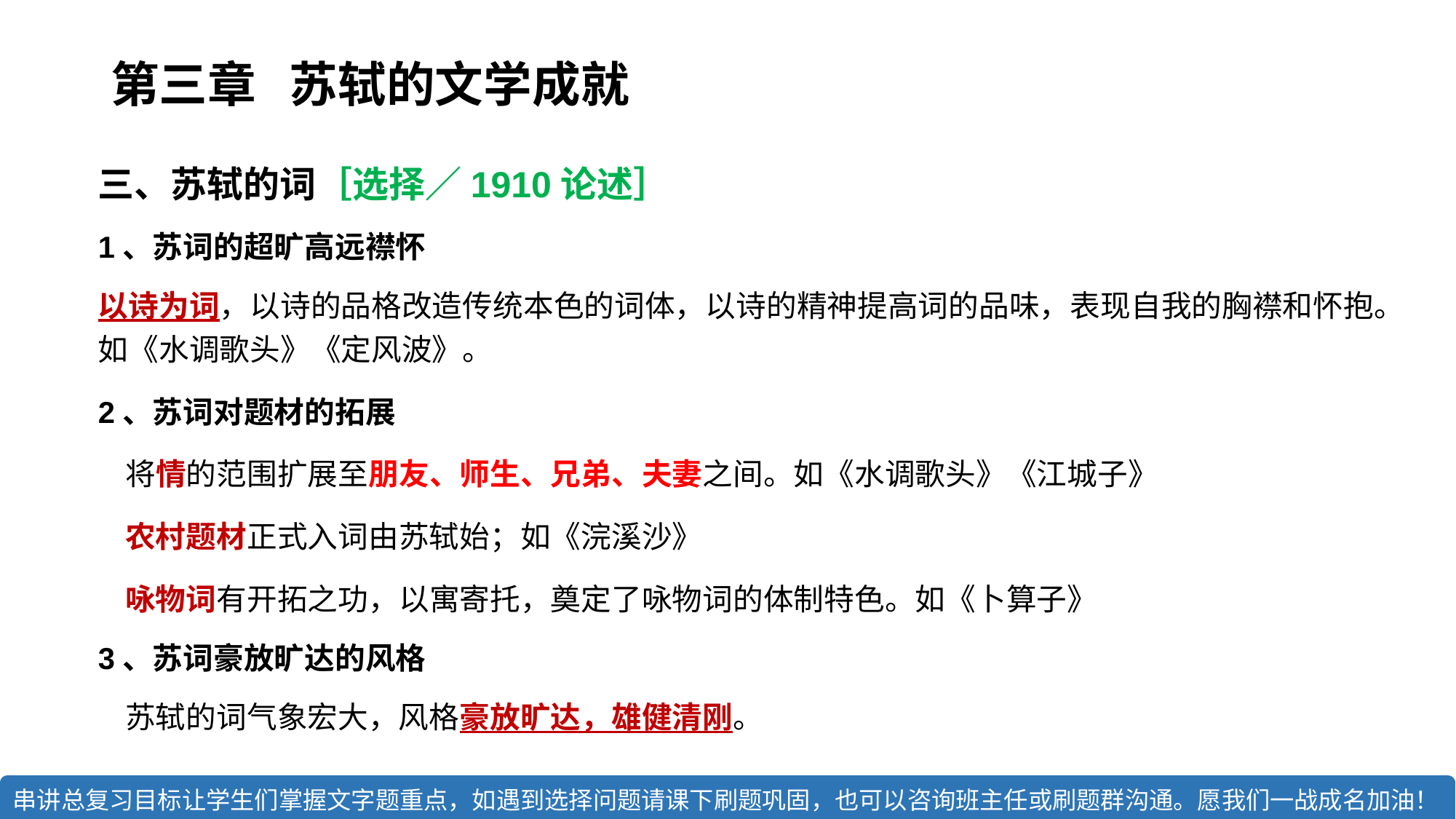

第三章   苏轼的文学成就
三、苏轼的词［选择／1910论述］
1、苏词的超旷高远襟怀
以诗为词，以诗的品格改造传统本色的词体，以诗的精神提高词的品味，表现自我的胸襟和怀抱。如《水调歌头》《定风波》。
2、苏词对题材的拓展
将情的范围扩展至朋友、师生、兄弟、夫妻之间。如《水调歌头》《江城子》
农村题材正式入词由苏轼始；如《浣溪沙》
咏物词有开拓之功，以寓寄托，奠定了咏物词的体制特色。如《卜算子》
3、苏词豪放旷达的风格
苏轼的词气象宏大，风格豪放旷达，雄健清刚。